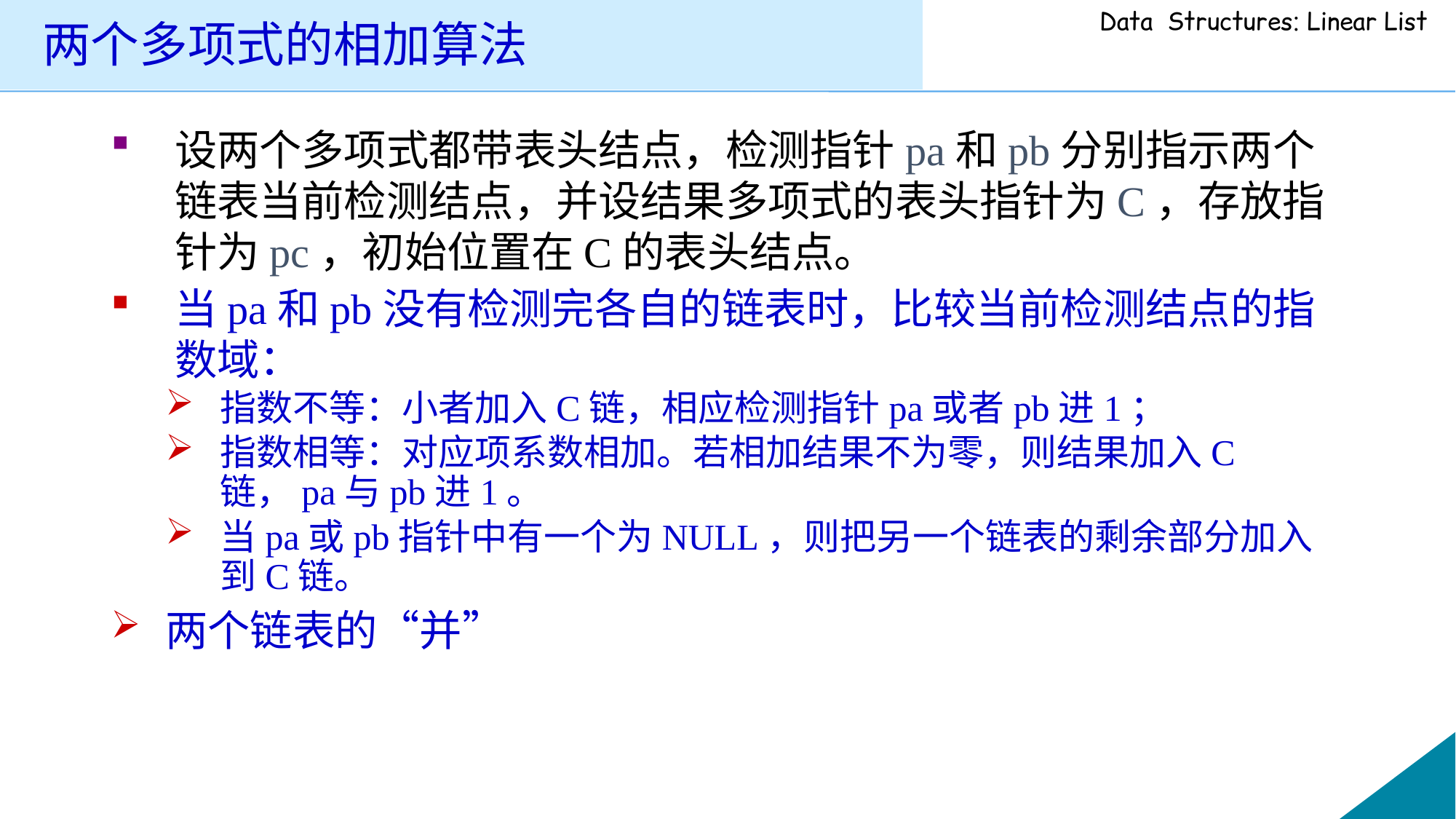

# 两个多项式的相加算法
设两个多项式都带表头结点，检测指针pa和pb分别指示两个链表当前检测结点，并设结果多项式的表头指针为C，存放指针为pc，初始位置在C的表头结点。
当pa和pb没有检测完各自的链表时，比较当前检测结点的指数域：
指数不等：小者加入C链，相应检测指针pa或者pb进1；
指数相等：对应项系数相加。若相加结果不为零，则结果加入C链，pa与pb进1。
当pa或pb指针中有一个为NULL，则把另一个链表的剩余部分加入到C链。
两个链表的“并”